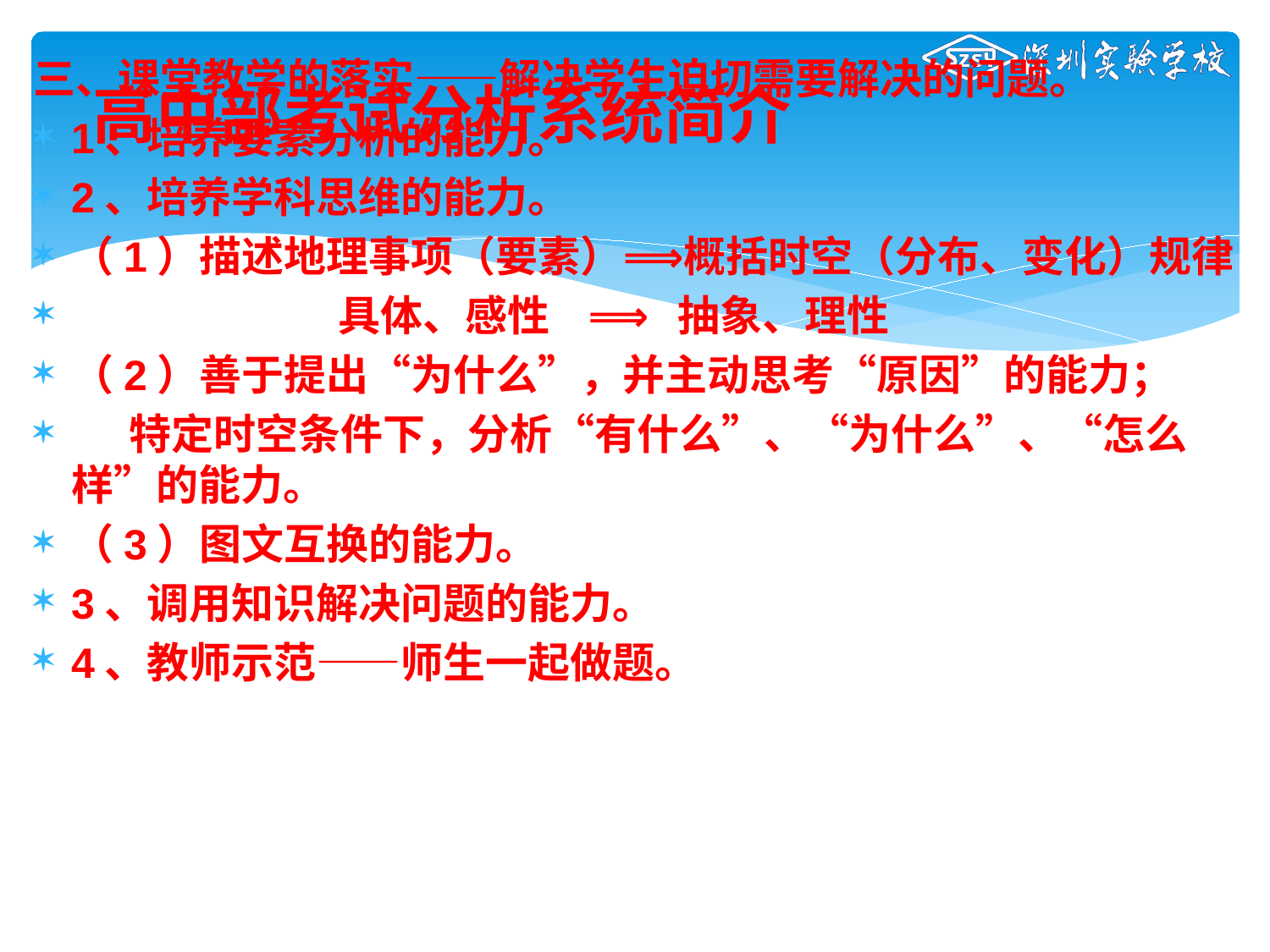

三、课堂教学的落实——解决学生迫切需要解决的问题。
1、培养要素分析的能力。
2、培养学科思维的能力。
（1）描述地理事项（要素）⟹概括时空（分布、变化）规律
                           具体、感性    ⟹   抽象、理性
（2）善于提出“为什么”，并主动思考“原因”的能力；
     特定时空条件下，分析“有什么”、“为什么”、“怎么样”的能力。
（3）图文互换的能力。
3、调用知识解决问题的能力。
4、教师示范——师生一起做题。